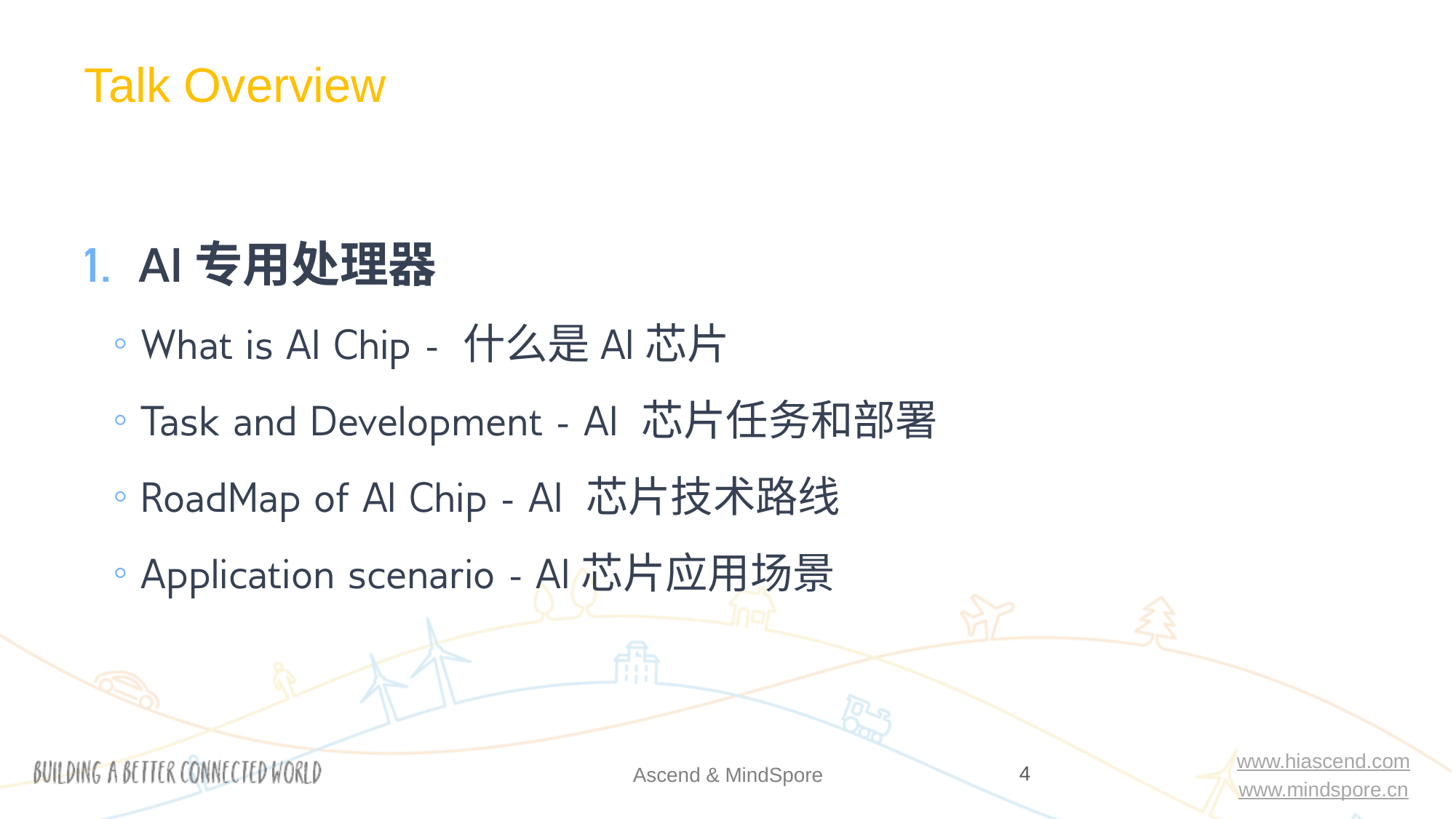

Talk Overview
AI专用处理器
What is AI Chip - 什么是AI芯片
Task and Development - AI 芯片任务和部署
RoadMap of AI Chip - AI 芯片技术路线
Application scenario - AI芯片应用场景